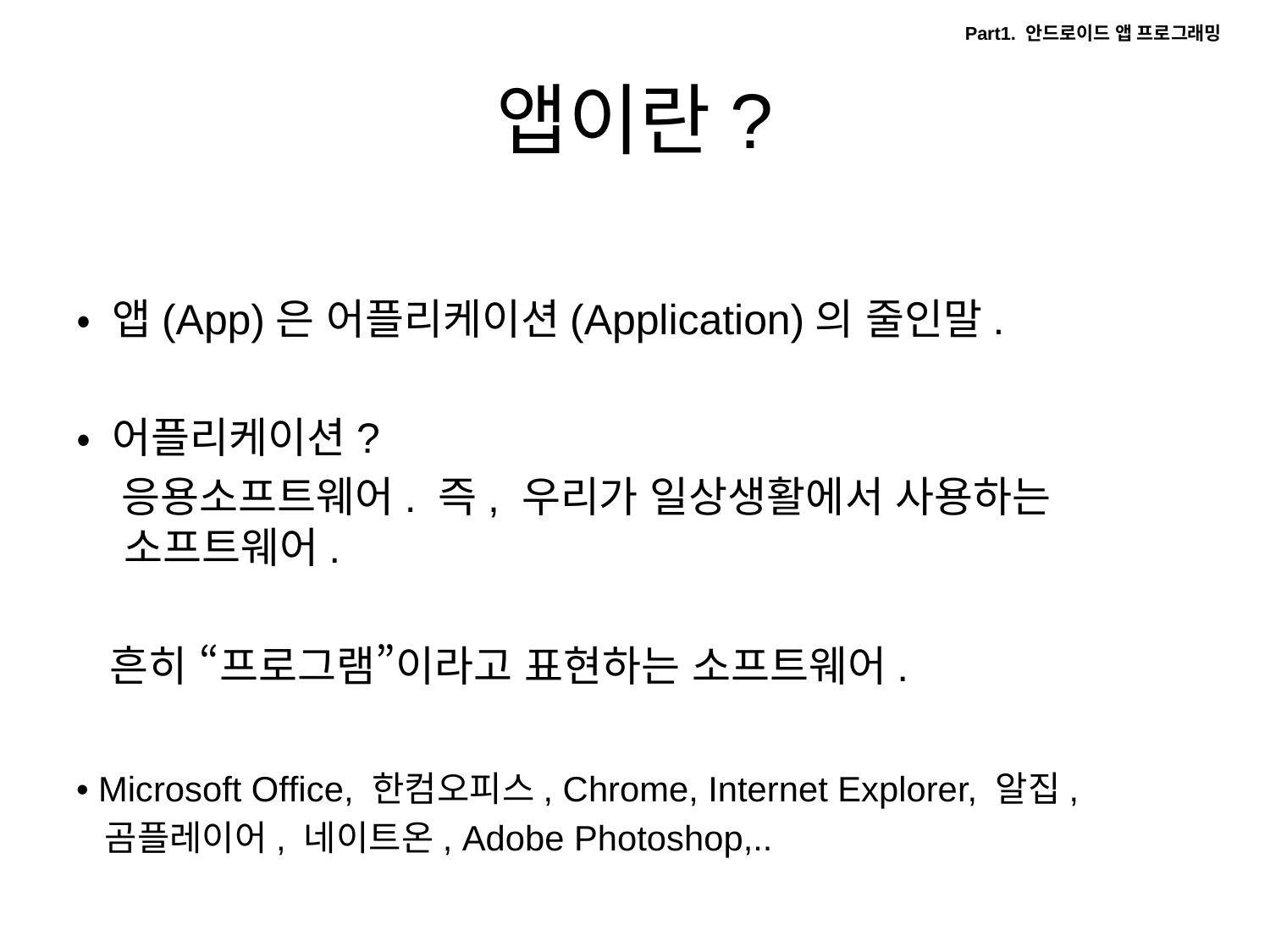

Part1. 안드로이드 앱 프로그래밍
# 앱이란?
• 앱(App)은 어플리케이션(Application)의 줄인말.

• 어플리케이션?
   응용소프트웨어. 즉, 우리가 일상생활에서 사용하는 소프트웨어.

  흔히 “프로그램”이라고 표현하는 소프트웨어.

• Microsoft Ofﬁce, 한컴오피스, Chrome, Internet Explorer, 알집,
  곰플레이어, 네이트온, Adobe Photoshop,..